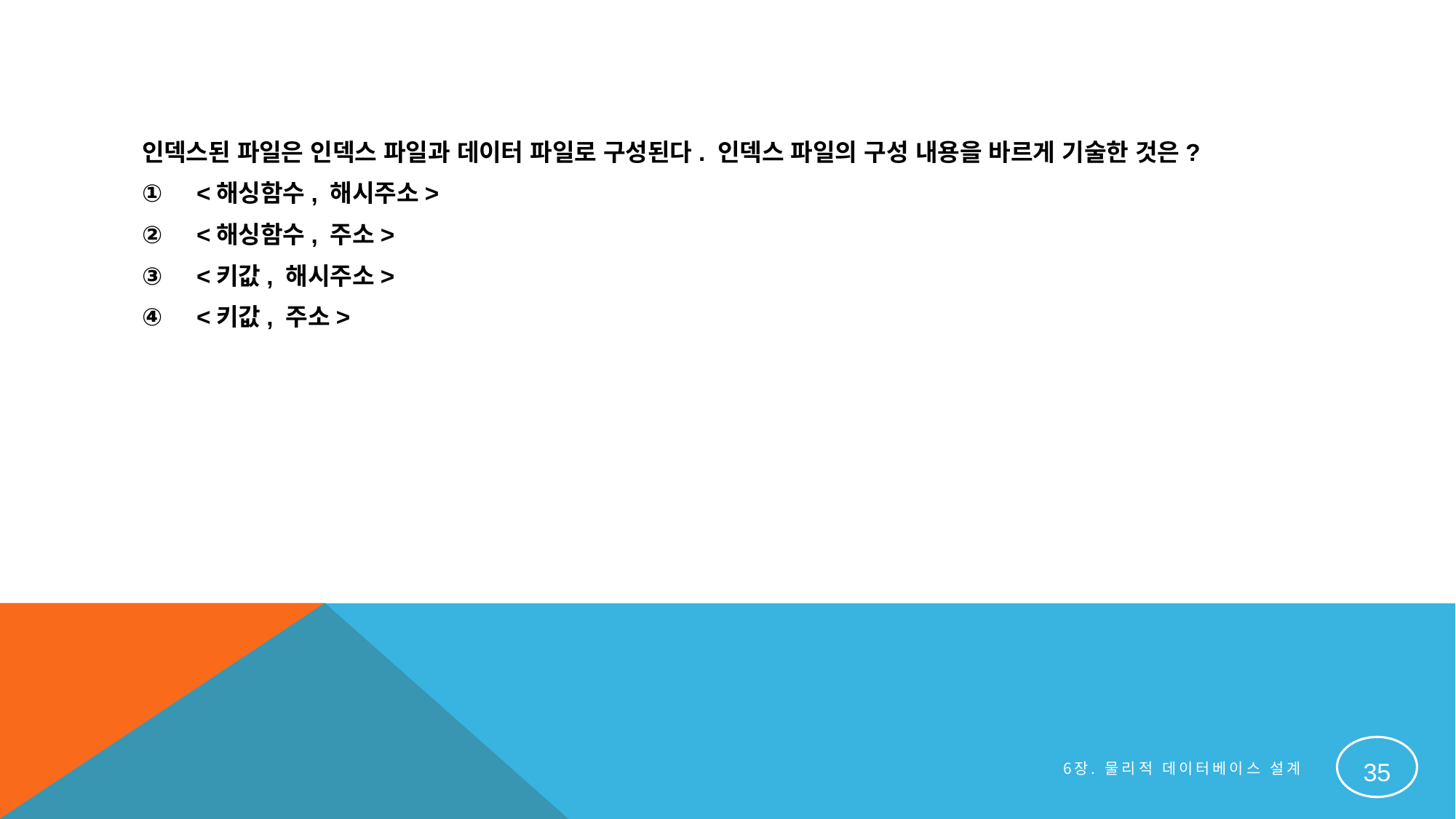

#
인덱스된 파일은 인덱스 파일과 데이터 파일로 구성된다. 인덱스 파일의 구성 내용을 바르게 기술한 것은?
<해싱함수, 해시주소>
<해싱함수, 주소>
<키값, 해시주소>
<키값, 주소>
35
6장. 물리적 데이터베이스 설계